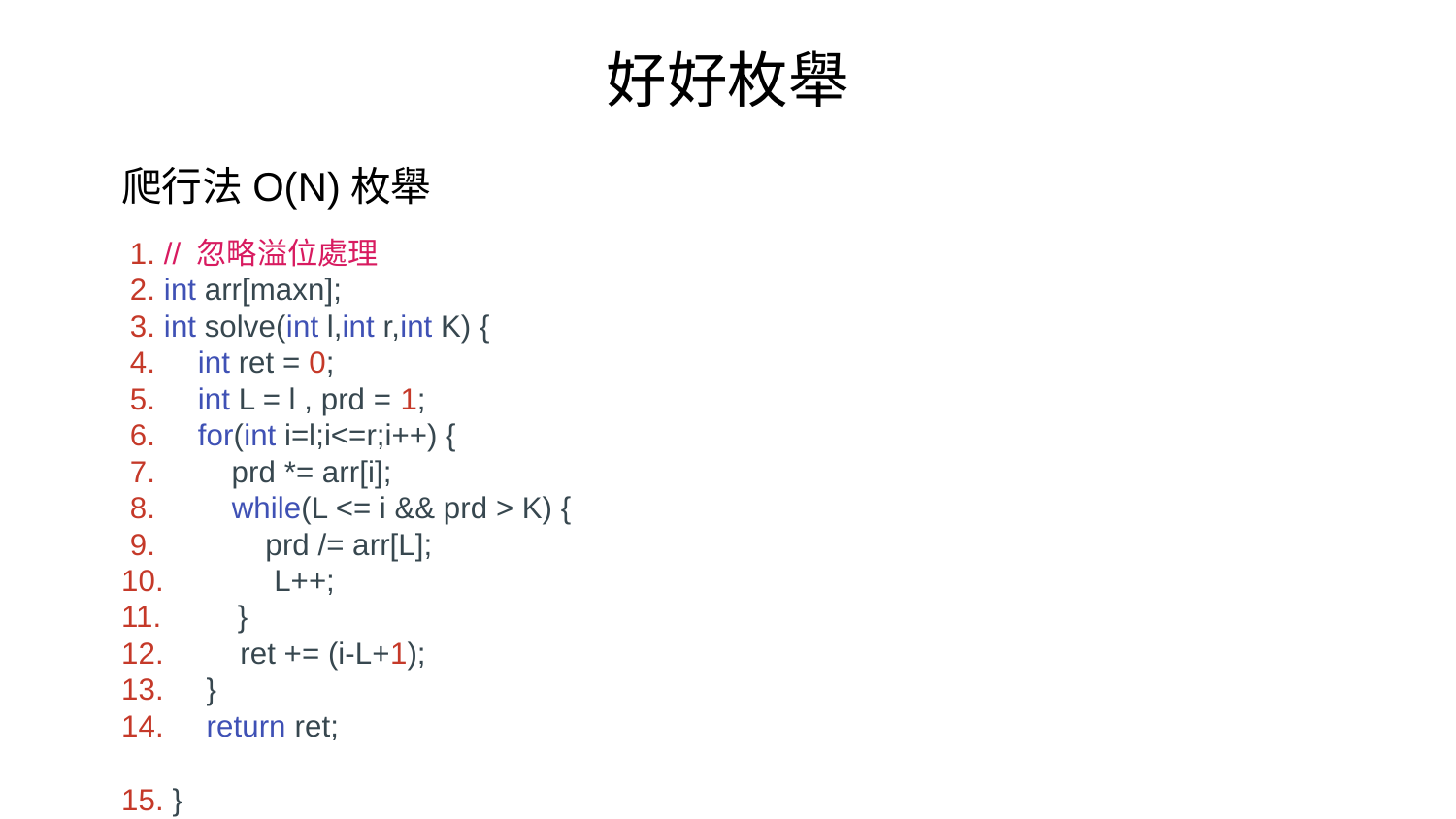

好好枚舉
爬行法O(N)枚舉

 1. // 忽略溢位處理
 2. int arr[maxn];
 3. int solve(int l,int r,int K) {
 4.     int ret = 0;
 5.     int L = l , prd = 1;
 6.     for(int i=l;i<=r;i++) {
 7.         prd *= arr[i];
 8.         while(L <= i && prd > K) {
 9.             prd /= arr[L];
10.             L++;
11.         }
12.         ret += (i-L+1);
13.     }
14.     return ret;
15. }